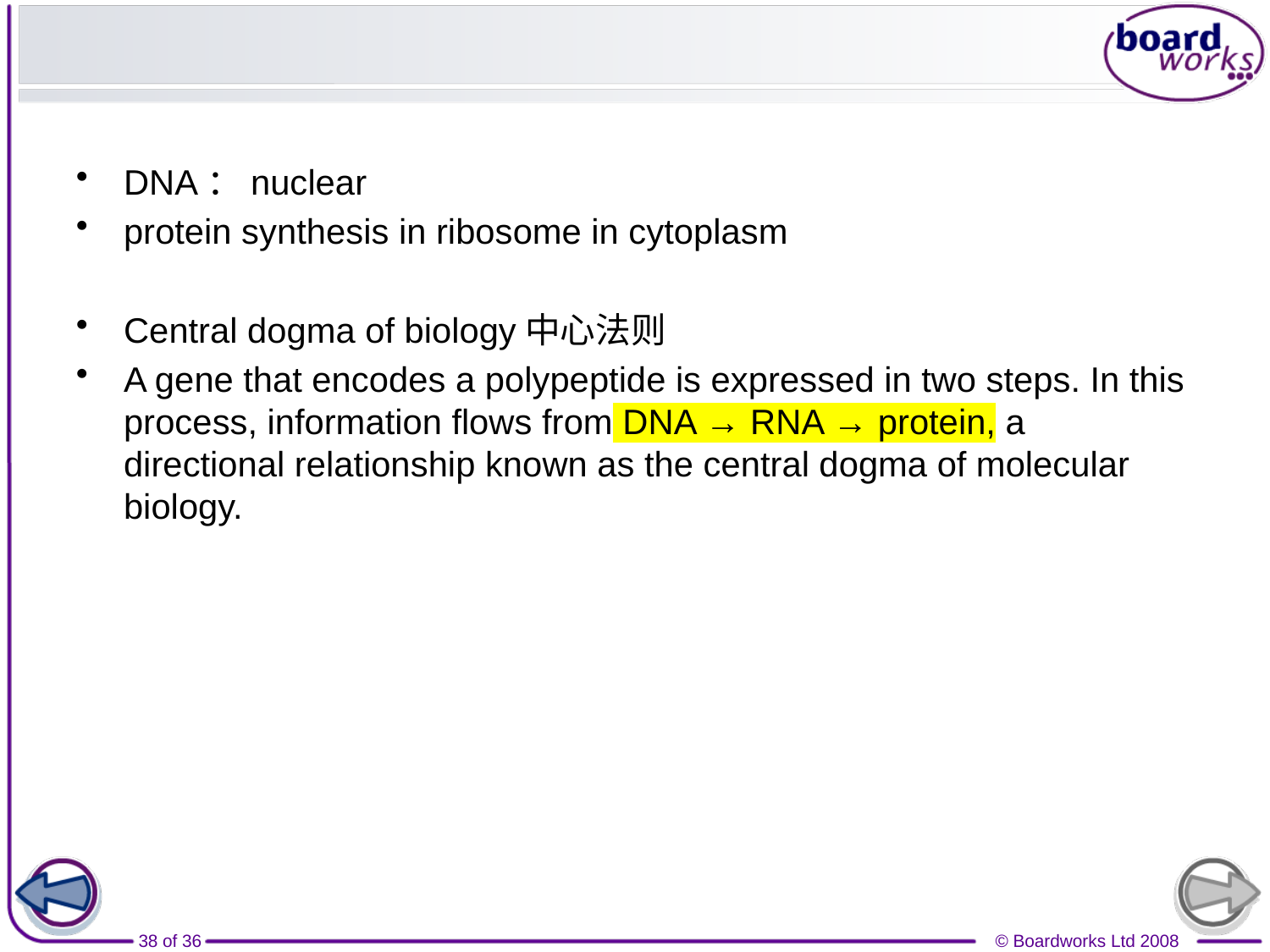

#
DNA：nuclear
protein synthesis in ribosome in cytoplasm

Central dogma of biology中心法则
A gene that encodes a polypeptide is expressed in two steps. In this process, information flows from DNA → RNA → protein, a directional relationship known as the central dogma of molecular biology.